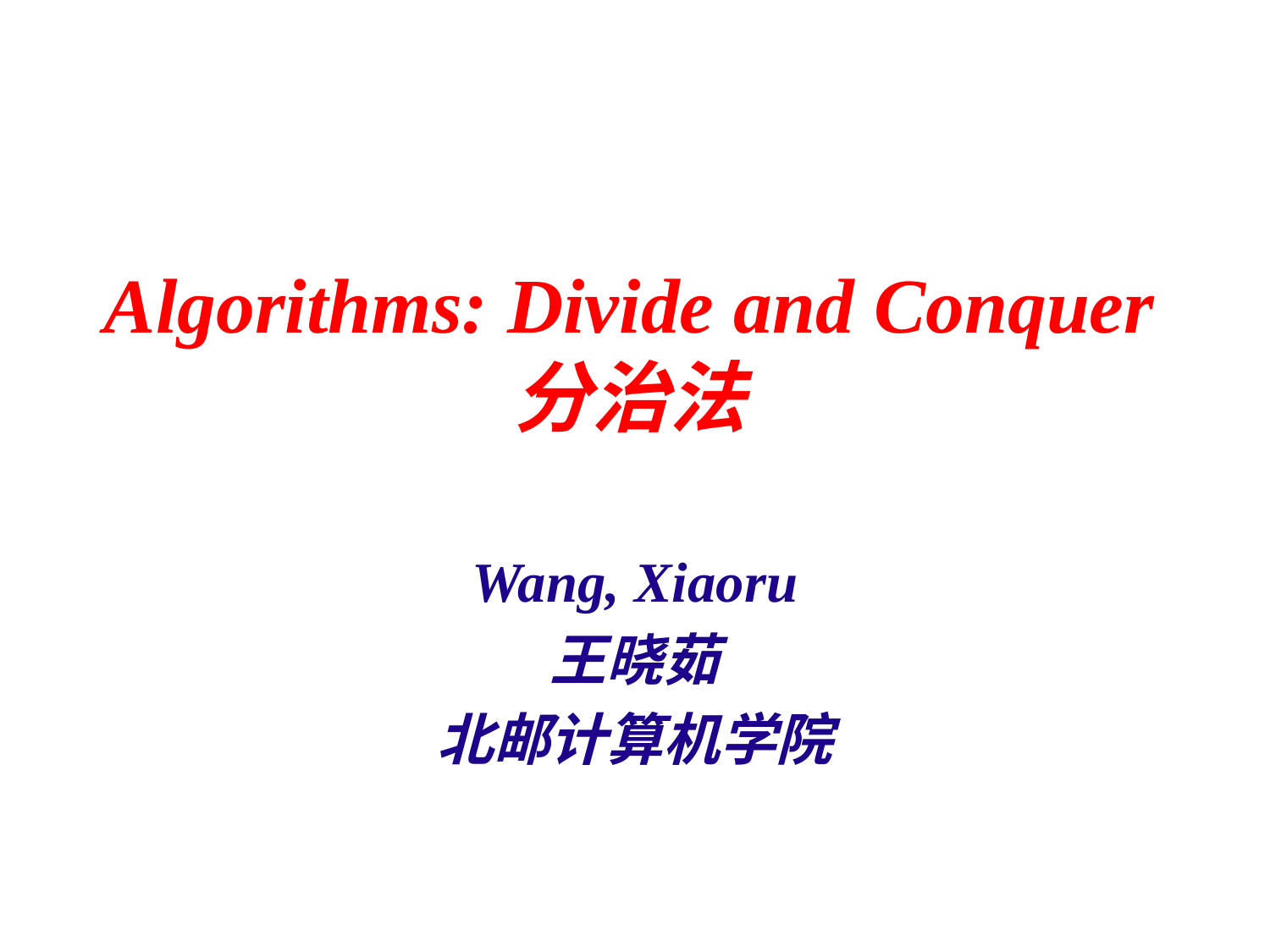

# Algorithms: Divide and Conquer 分治法
Wang, Xiaoru
王晓茹
北邮计算机学院